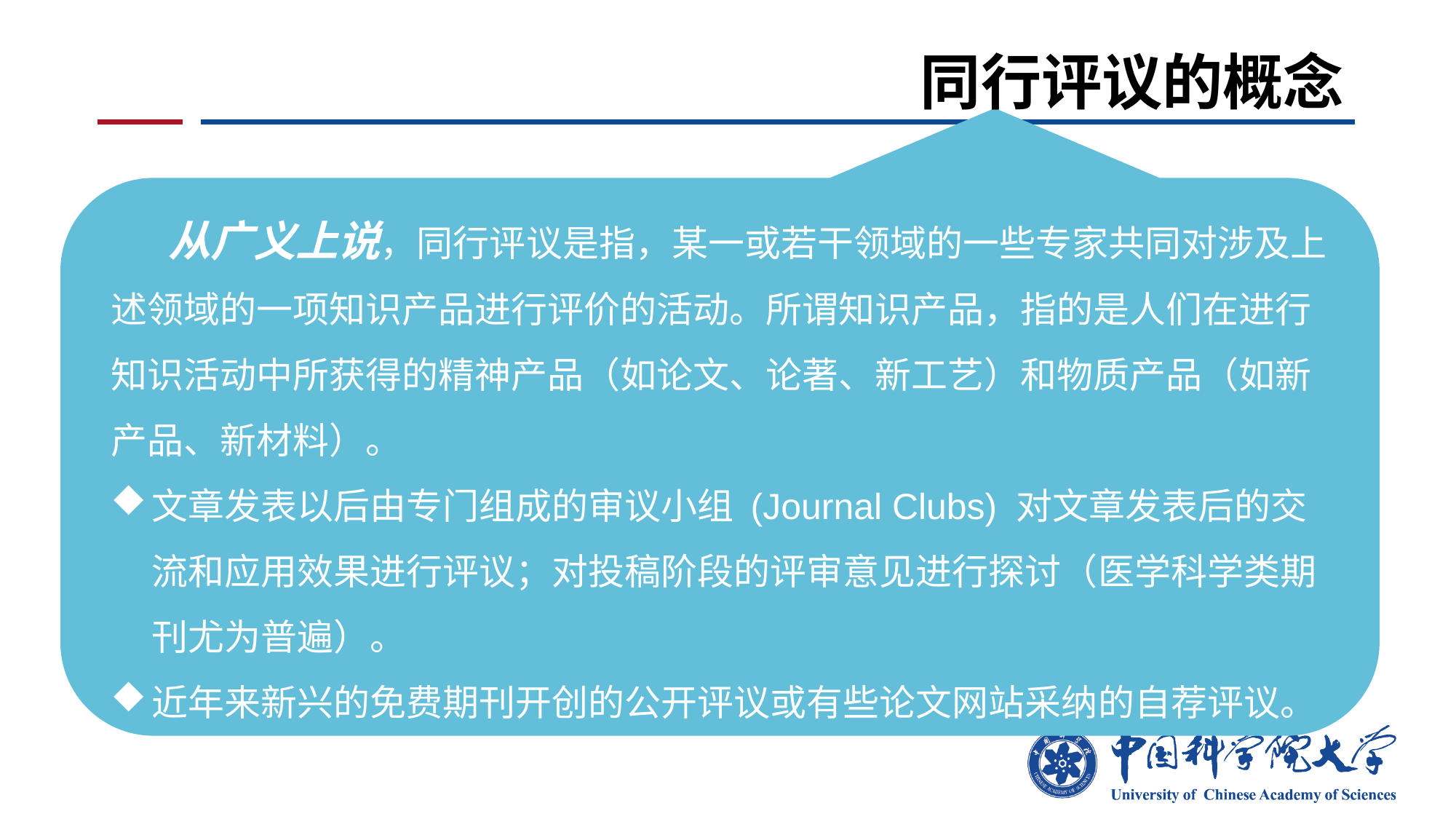

# 同行评议的概念

      从广义上说，同行评议是指，某一或若干领域的一些专家共同对涉及上述领域的一项知识产品进行评价的活动。所谓知识产品，指的是人们在进行知识活动中所获得的精神产品（如论文、论著、新工艺）和物质产品（如新产品、新材料）。
文章发表以后由专门组成的审议小组 (Journal Clubs) 对文章发表后的交流和应用效果进行评议；对投稿阶段的评审意见进行探讨（医学科学类期刊尤为普遍）。
近年来新兴的免费期刊开创的公开评议或有些论文网站采纳的自荐评议。